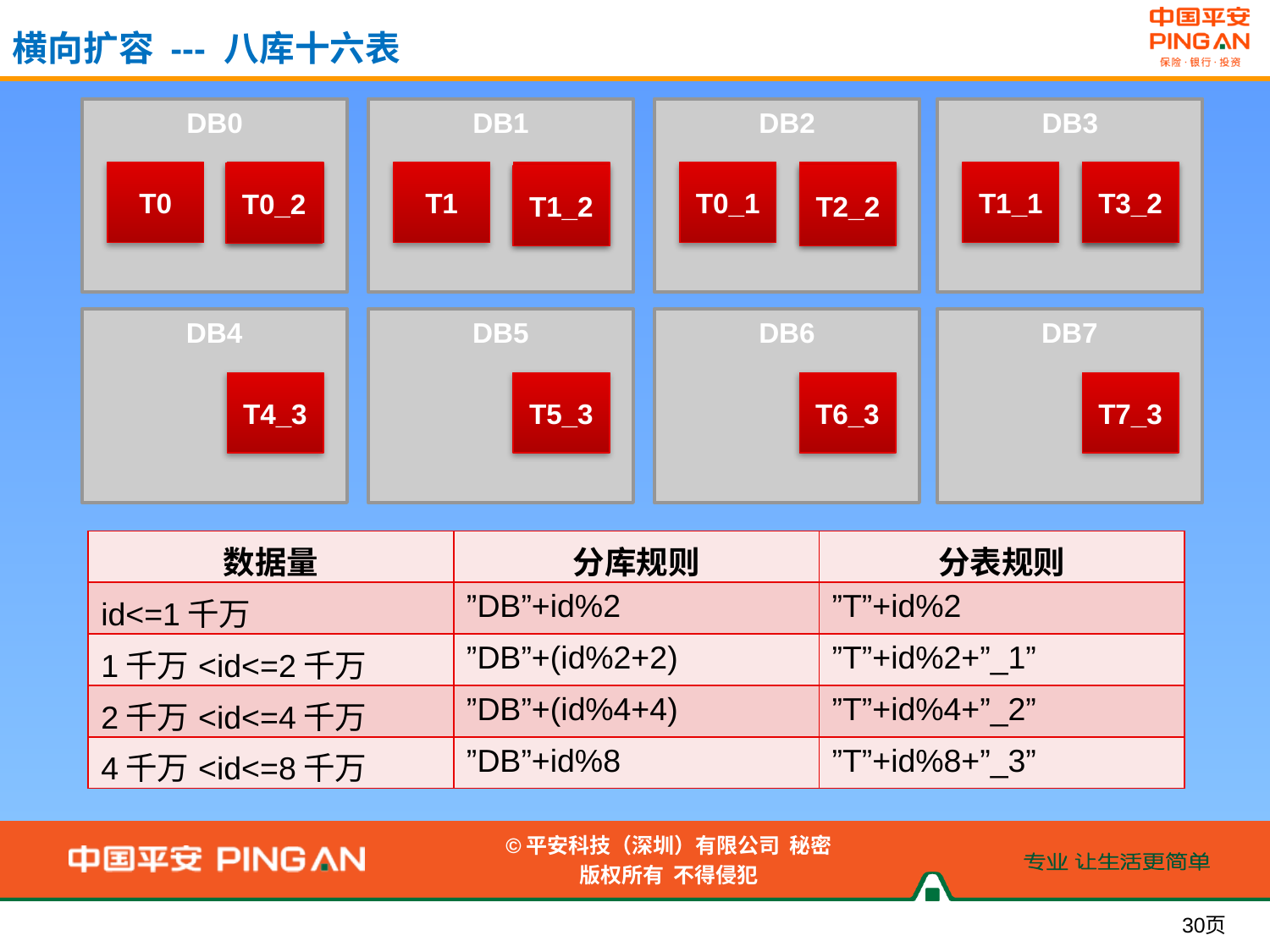

横向扩容 --- 八库十六表

DB0
DB1
DB2
DB3
T0
T0_3
T1
T1_3
T0_1
T2_3
T1_1
T3_2
T3_3
T0_2
T1_2
T2_2
DB4
DB5
DB6
DB7
T4_3
T5_3
T6_3
T7_3
| 数据量 | 分库规则 | 分表规则 |
| --- | --- | --- |
| id<=1千万 | ”DB”+id%2 | ”T”+id%2 |
| 1千万<id<=2千万 | ”DB”+(id%2+2) | ”T”+id%2+”\_1” |
| 2千万<id<=4千万 | ”DB”+(id%4+4) | ”T”+id%4+”\_2” |
| 4千万<id<=8千万 | ”DB”+id%8 | ”T”+id%8+”\_3” |